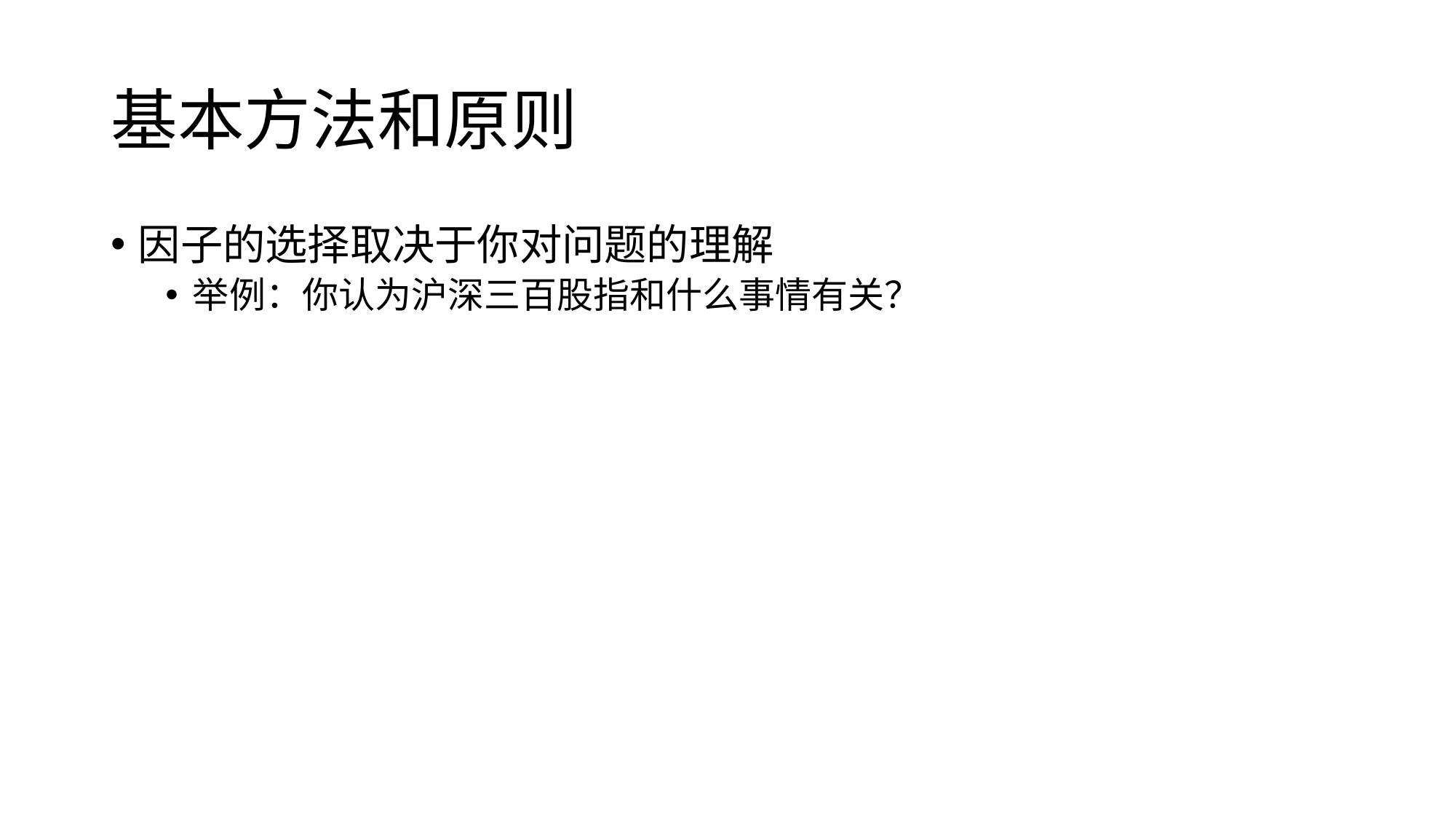

# 基本方法和原则
因子的选择取决于你对问题的理解
举例：你认为沪深三百股指和什么事情有关？